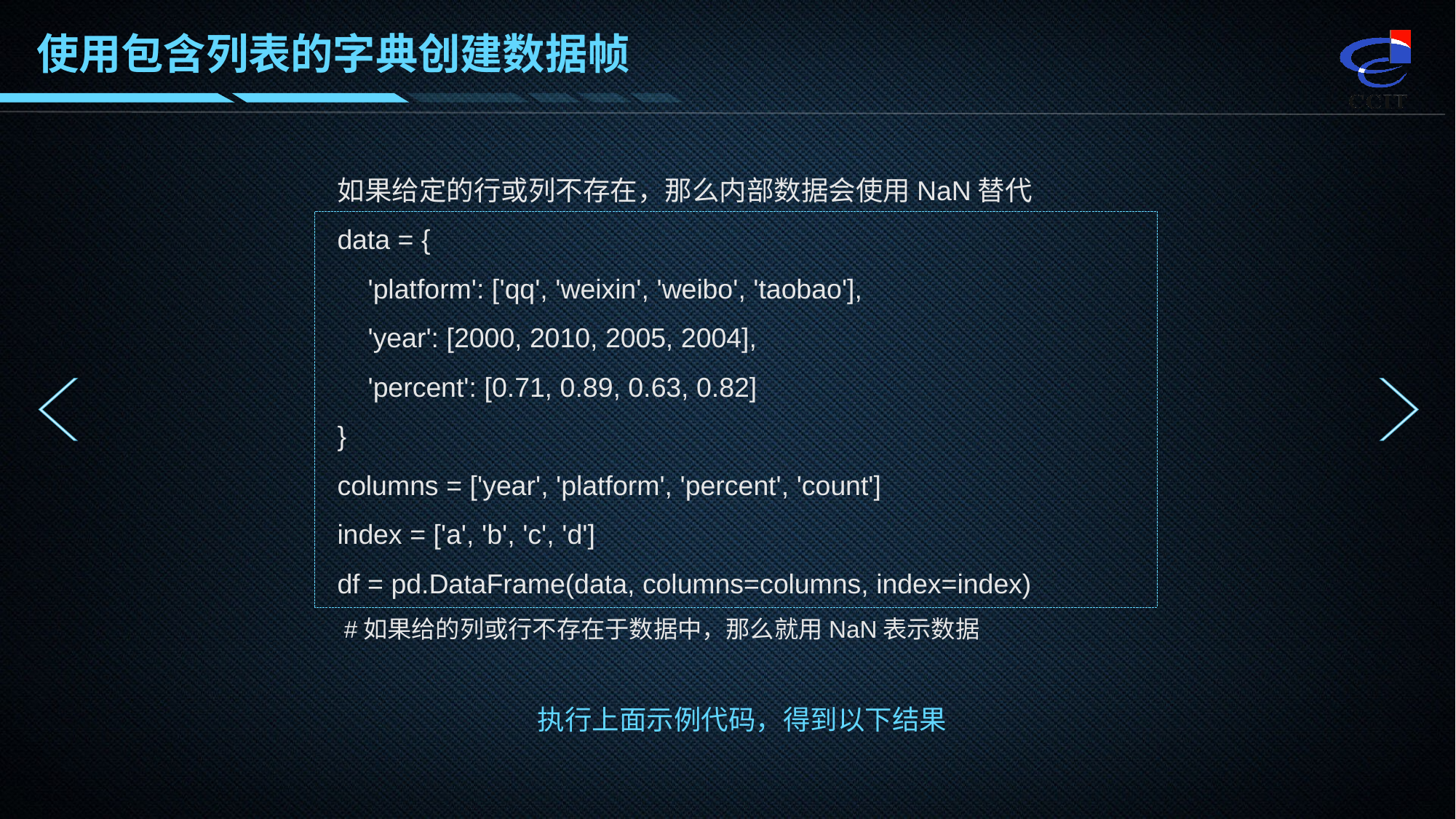

使用包含列表的字典创建数据帧
如果给定的行或列不存在，那么内部数据会使用NaN替代
data = {
    'platform': ['qq', 'weixin', 'weibo', 'taobao'],
    'year': [2000, 2010, 2005, 2004],
    'percent': [0.71, 0.89, 0.63, 0.82]
}
columns = ['year', 'platform', 'percent', 'count']
index = ['a', 'b', 'c', 'd']
df = pd.DataFrame(data, columns=columns, index=index)
 #如果给的列或行不存在于数据中，那么就用NaN表示数据

执行上面示例代码，得到以下结果